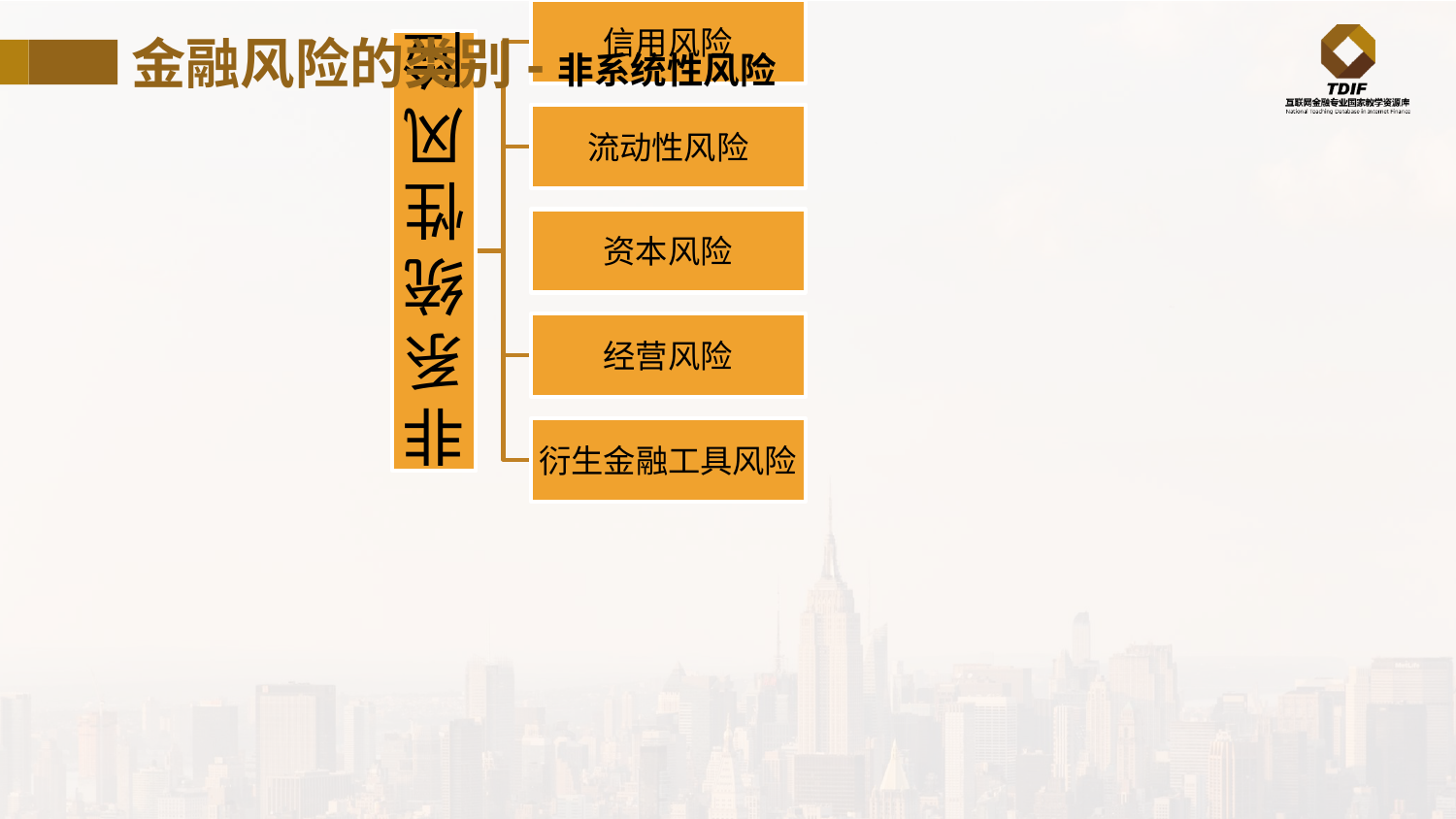

金融风险的类别-非系统性风险

非系统性风险
信用风险
流动性风险
资本风险
经营风险
衍生金融工具风险